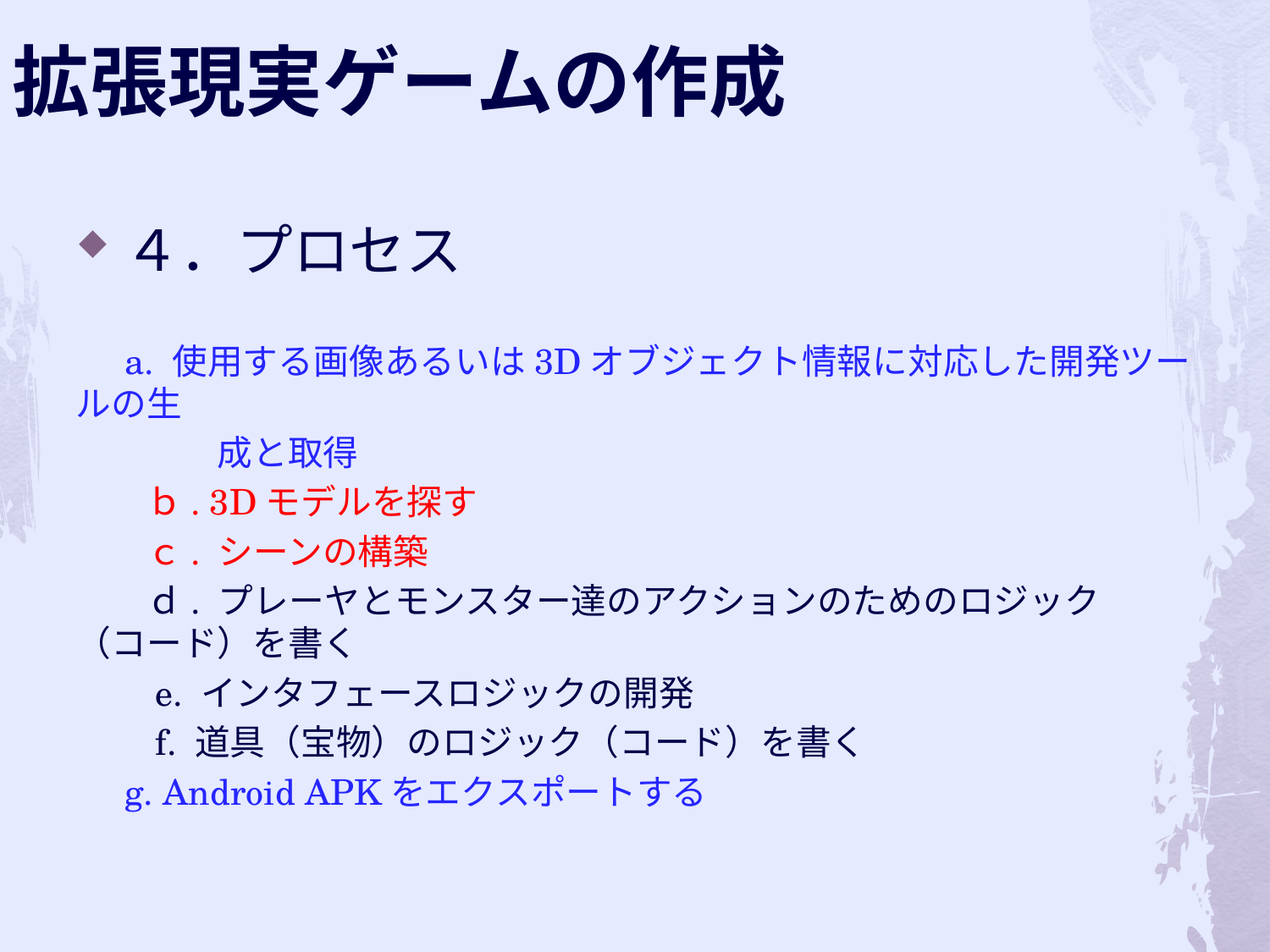

拡張現実ゲームの作成
４．プロセス

     a. 使用する画像あるいは3Dオブジェクト情報に対応した開発ツールの生
　　　　成と取得
　　ｂ. 3Dモデルを探す
　　ｃ. シーンの構築
　　ｄ. プレーヤとモンスター達のアクションのためのロジック（コード）を書く
　　e. インタフェースロジックの開発
　　f. 道具（宝物）のロジック（コード）を書く
     g. Android APKをエクスポートする